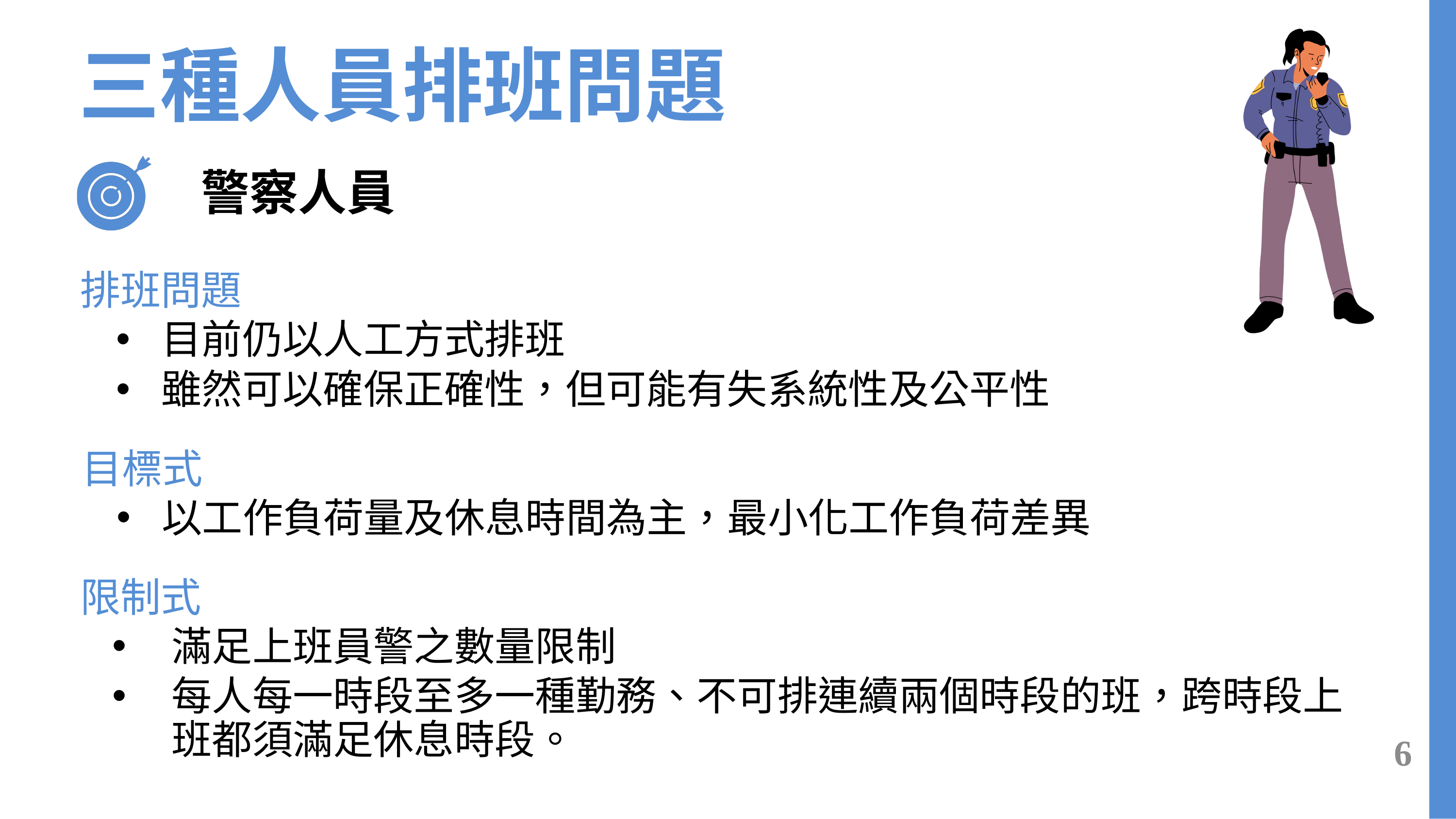

三種人員排班問題

警察人員
排班問題
目前仍以人工方式排班
雖然可以確保正確性，但可能有失系統性及公平性
目標式
以工作負荷量及休息時間為主，最小化工作負荷差異
限制式
滿足上班員警之數量限制
每人每一時段至多一種勤務、不可排連續兩個時段的班，跨時段上班都須滿足休息時段。
6